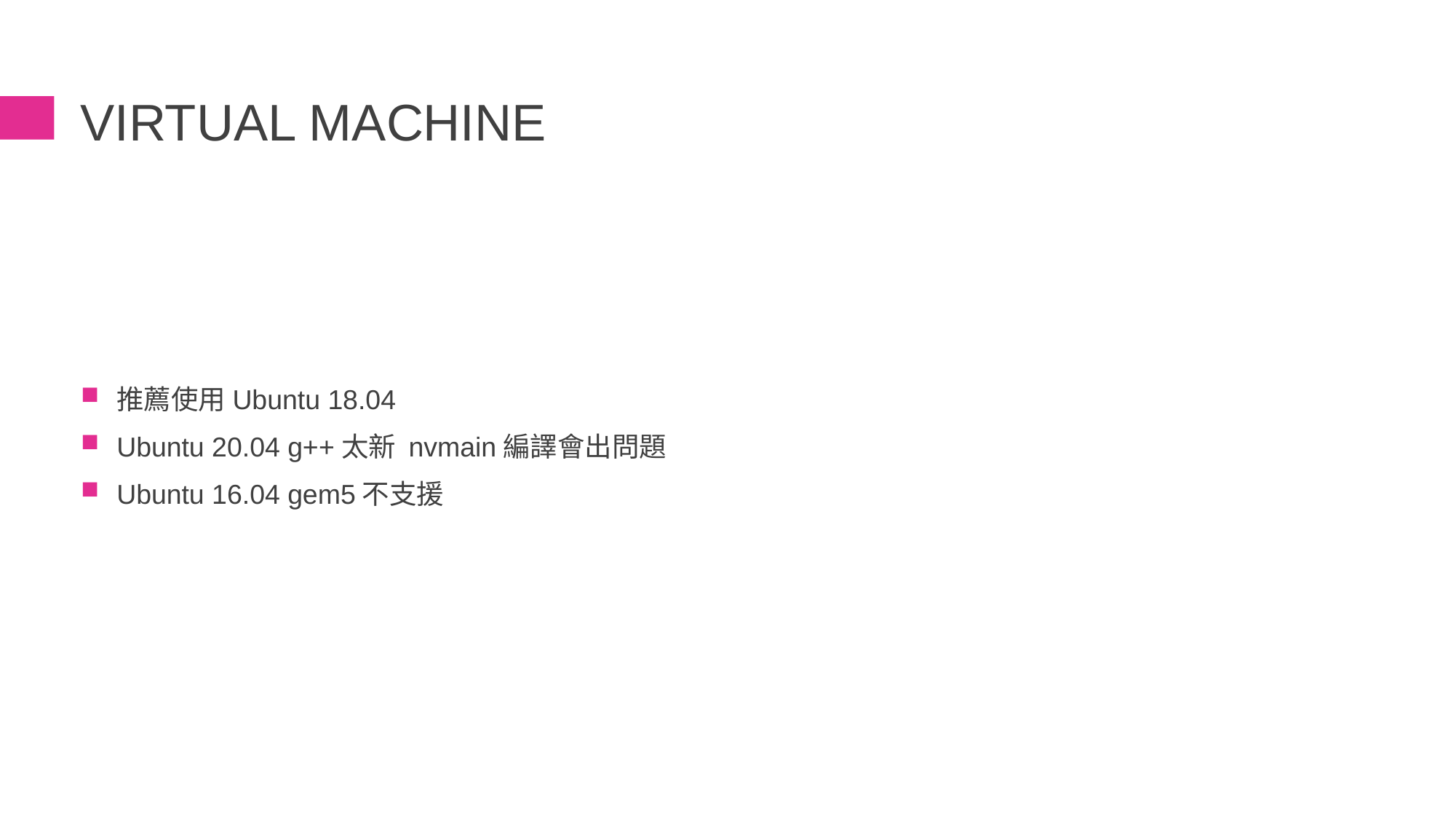

# Virtual machine
推薦使用Ubuntu 18.04
Ubuntu 20.04 g++太新 nvmain編譯會出問題
Ubuntu 16.04 gem5不支援